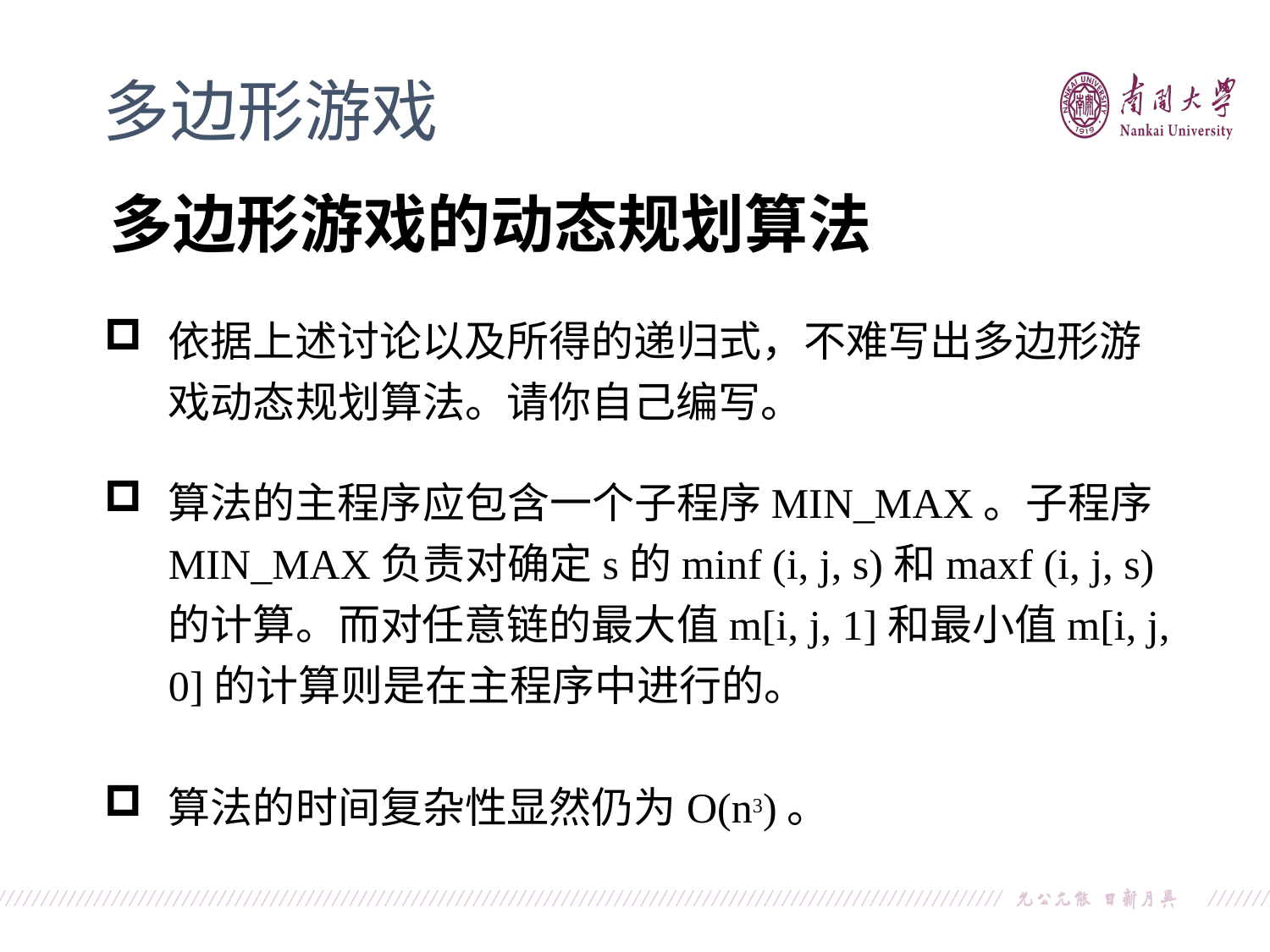

多边形游戏
多边形游戏的动态规划算法
依据上述讨论以及所得的递归式，不难写出多边形游戏动态规划算法。请你自己编写。
算法的主程序应包含一个子程序MIN_MAX。子程序MIN_MAX负责对确定s的minf (i, j, s)和maxf (i, j, s)的计算。而对任意链的最大值m[i, j, 1]和最小值m[i, j, 0]的计算则是在主程序中进行的。

算法的时间复杂性显然仍为O(n3)。